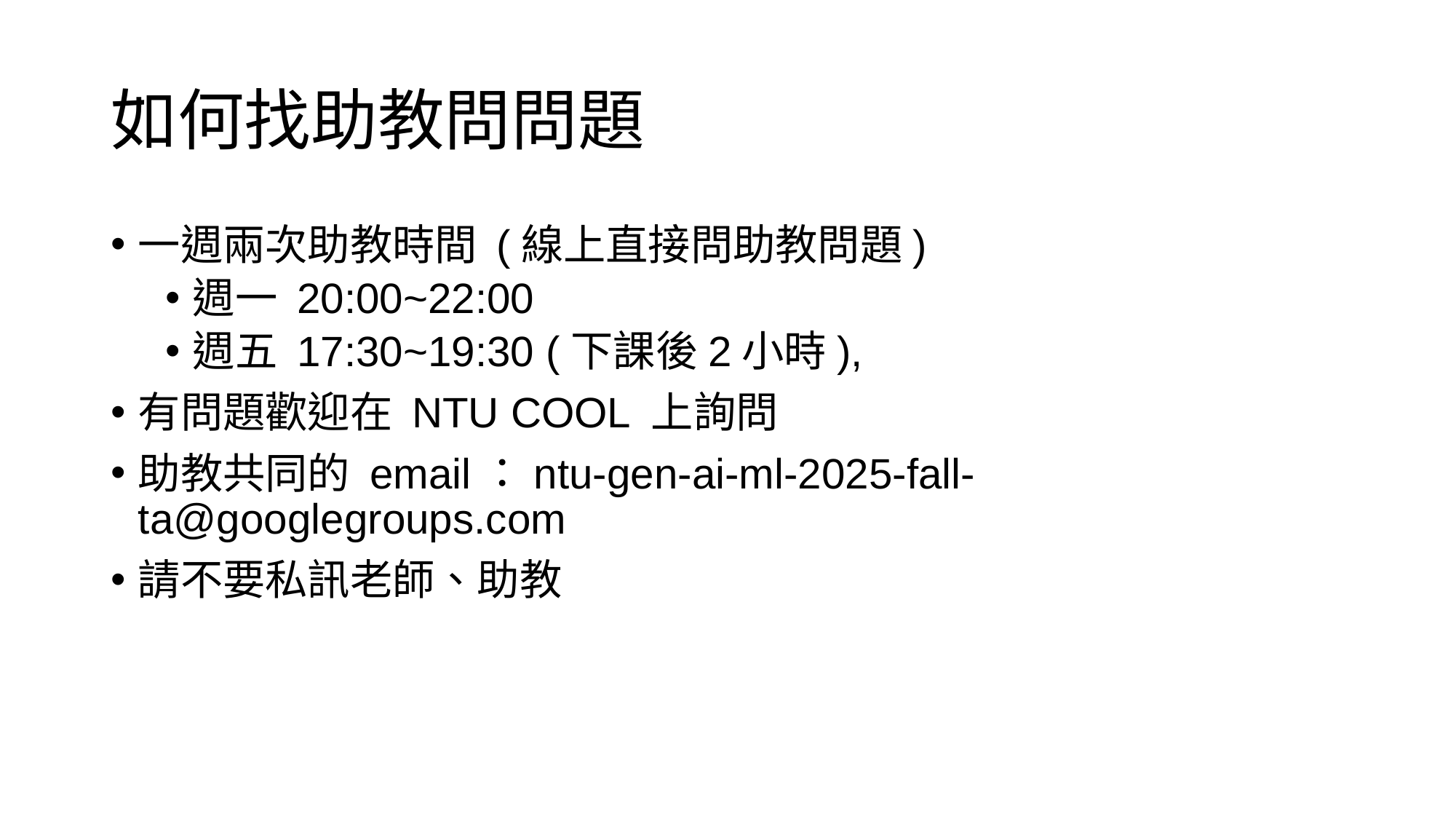

# 如何找助教問問題
一週兩次助教時間 (線上直接問助教問題)
週一 20:00~22:00
週五 17:30~19:30 (下課後2小時),
有問題歡迎在 NTU COOL 上詢問
助教共同的 email：ntu-gen-ai-ml-2025-fall-ta@googlegroups.com
請不要私訊老師、助教